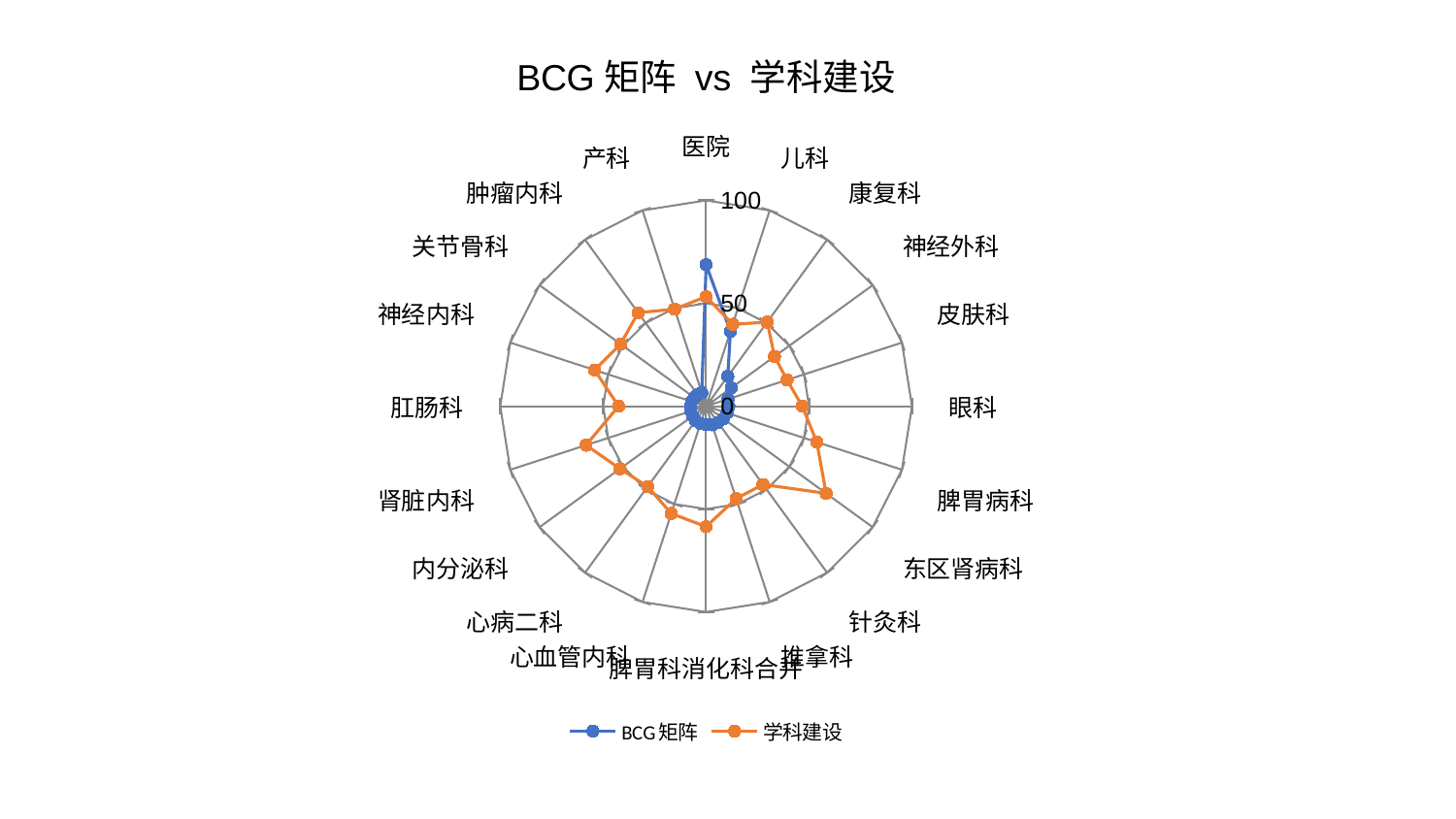

### Chart: BCG矩阵 vs 学科建设

| Category | BCG矩阵 | 学科建设 |
|---|---|---|
| 医院 | 68.7812224749006 | 53.240771057806725 |
| 儿科 | 38.2010952766688 | 41.824083496534605 |
| 康复科 | 17.943961882253827 | 50.49405812824339 |
| 神经外科 | 15.10363002862108 | 41.096300390462694 |
| 皮肤科 | 11.222353493553474 | 41.3190122366282 |
| 眼科 | 11.05108800318126 | 46.69163992351449 |
| 脾胃病科 | 10.648252202663619 | 56.53057405099541 |
| 东区肾病科 | 10.337133163918018 | 72.08419753078095 |
| 针灸科 | 9.74092467903186 | 47.04131439817536 |
| 推拿科 | 9.51352976626615 | 47.23320157829313 |
| 脾胃科消化科合并 | 8.888313474909719 | 58.52312043718726 |
| 心血管内科 | 8.849112645624947 | 54.84298180421985 |
| 心病二科 | 8.762477100294253 | 48.28276058996214 |
| 内分泌科 | 8.062639965557949 | 51.715809023293964 |
| 肾脏内科 | 7.821491425863195 | 61.33360476703527 |
| 肛肠科 | 7.562702266907679 | 42.520353106227155 |
| 神经内科 | 7.51412185612882 | 56.988377398838196 |
| 关节骨科 | 7.1619004933119985 | 51.38269872676063 |
| 肿瘤内科 | 6.891810940235967 | 56.136653037488074 |
| 产科 | 6.859037002619723 | 49.603089188994154 |
77